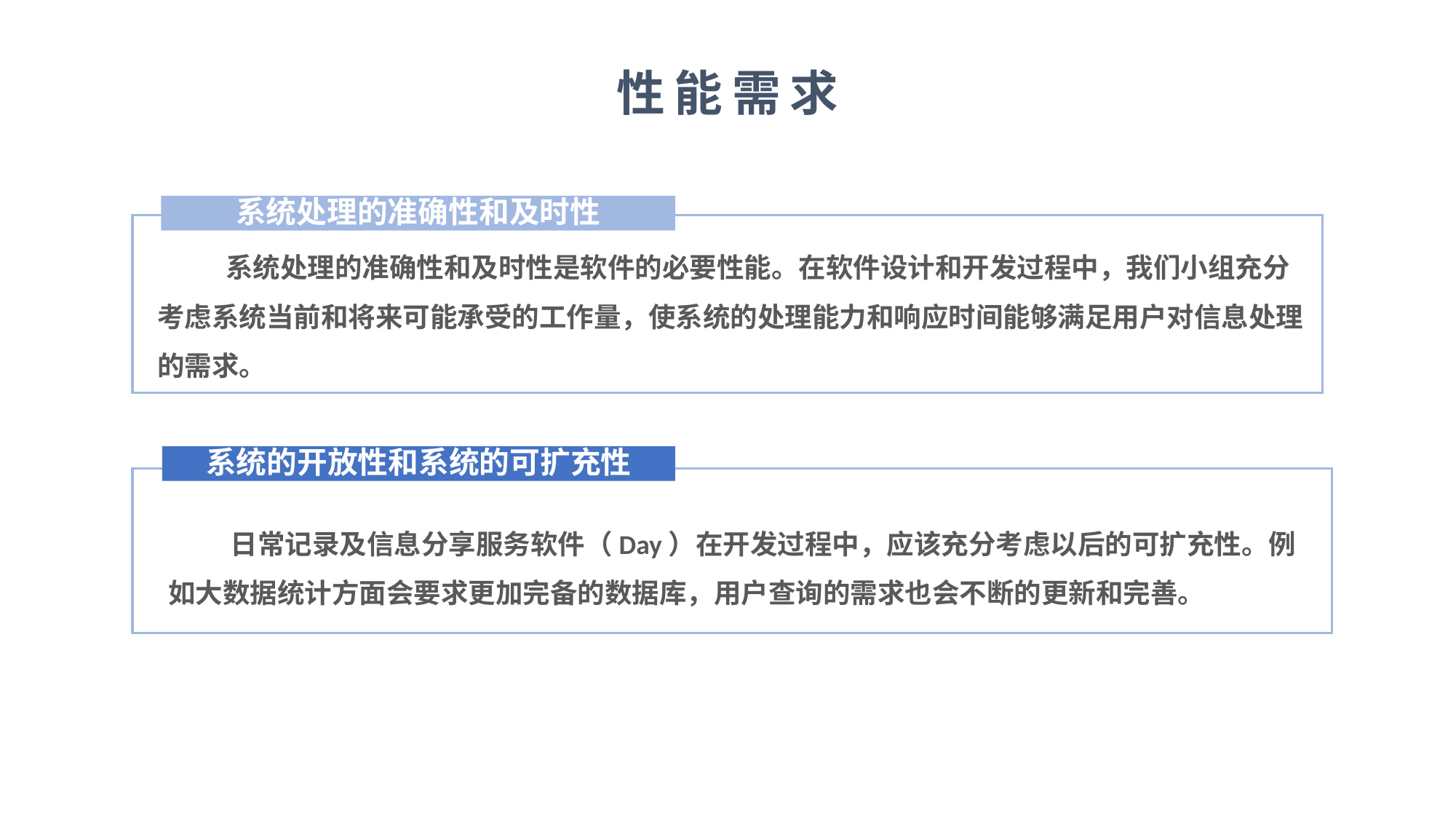

性能需求
系统处理的准确性和及时性

          系统处理的准确性和及时性是软件的必要性能。在软件设计和开发过程中，我们小组充分考虑系统当前和将来可能承受的工作量，使系统的处理能力和响应时间能够满足用户对信息处理的需求。
系统的开放性和系统的可扩充性

         日常记录及信息分享服务软件（Day）在开发过程中，应该充分考虑以后的可扩充性。例如大数据统计方面会要求更加完备的数据库，用户查询的需求也会不断的更新和完善。